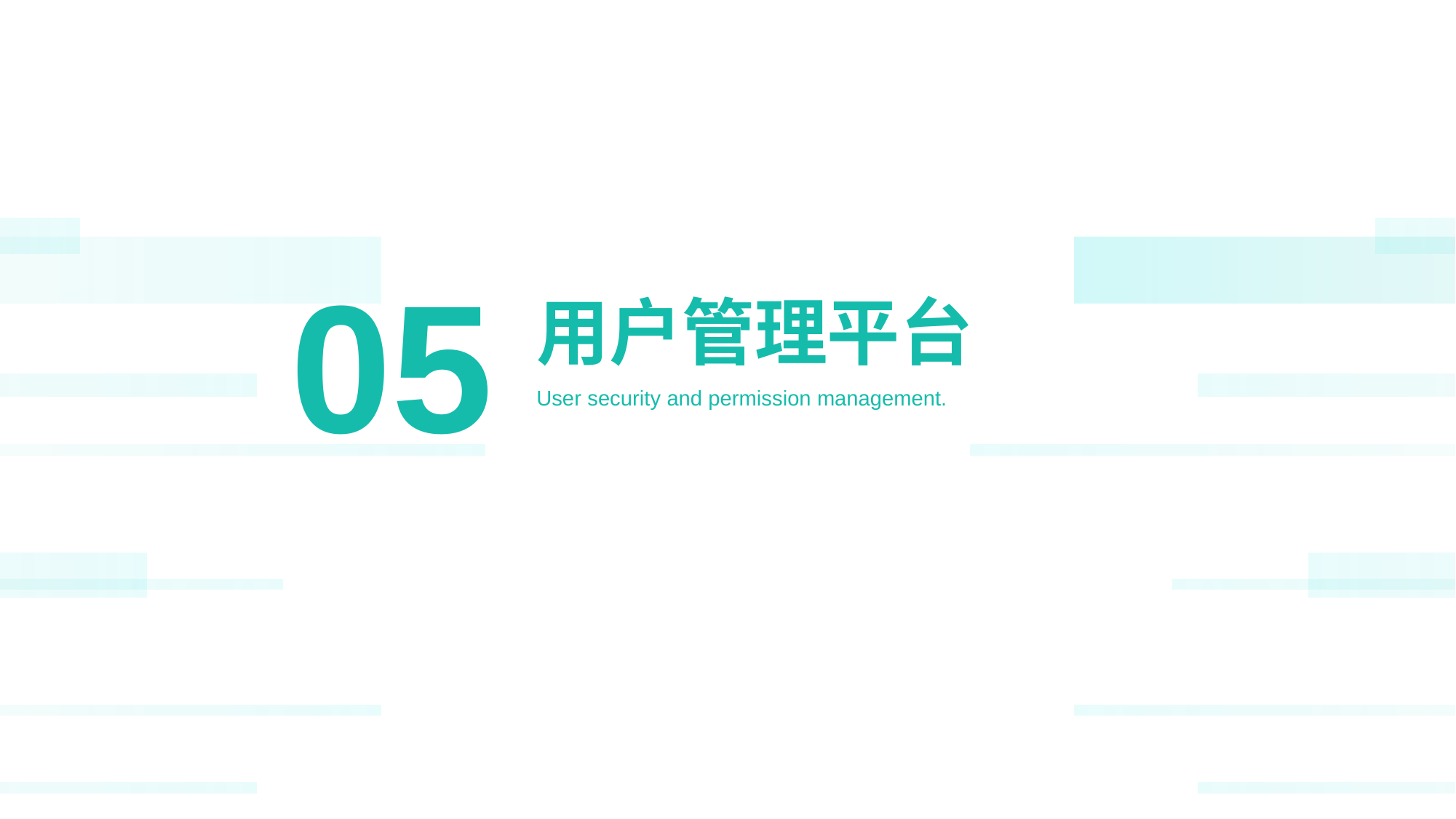

05
用户管理平台
User security and permission management.